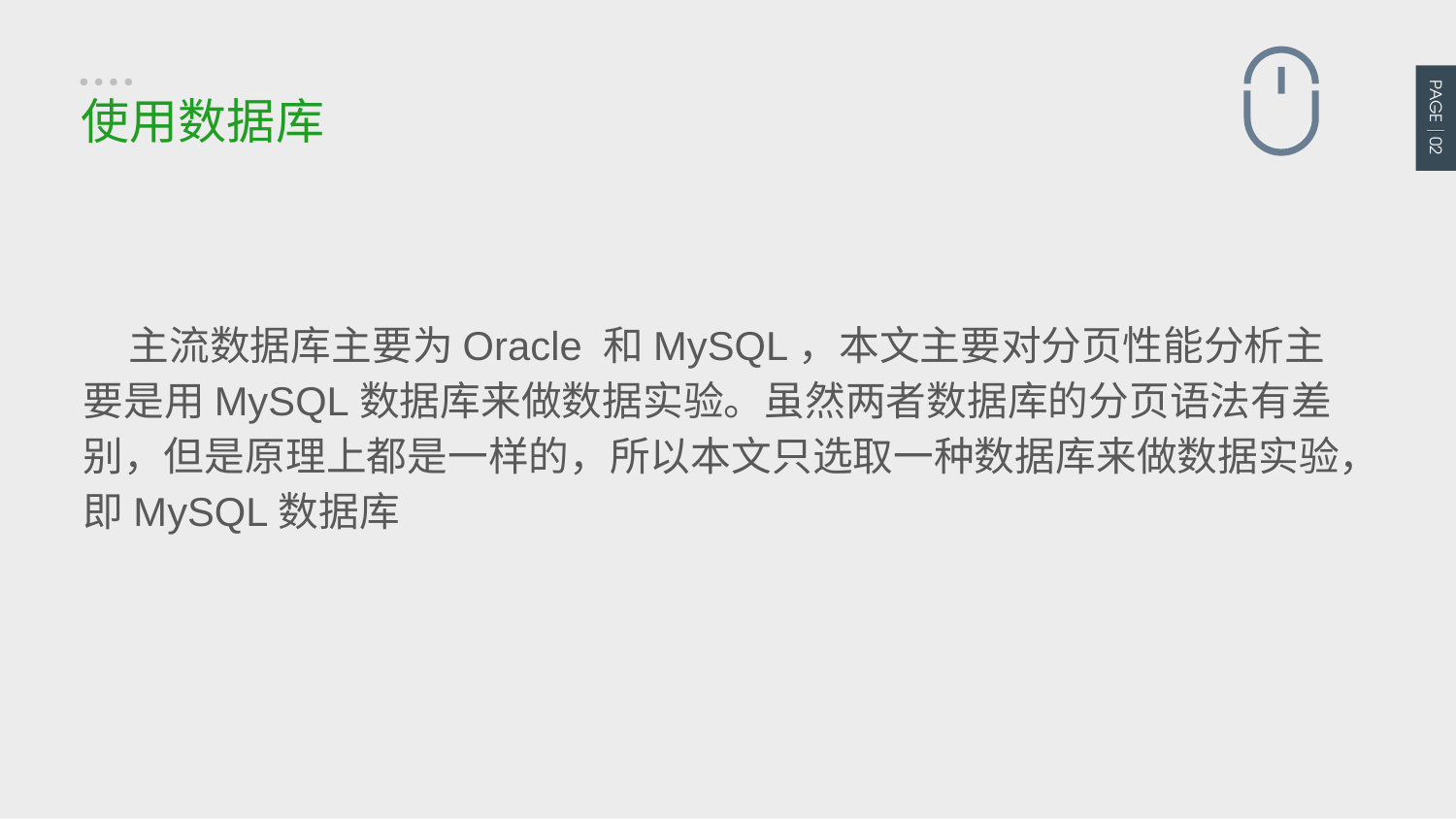

PAGE   02
使用数据库

    主流数据库主要为Oracle 和MySQL，本文主要对分页性能分析主要是用MySQL数据库来做数据实验。虽然两者数据库的分页语法有差别，但是原理上都是一样的，所以本文只选取一种数据库来做数据实验，即MySQL数据库